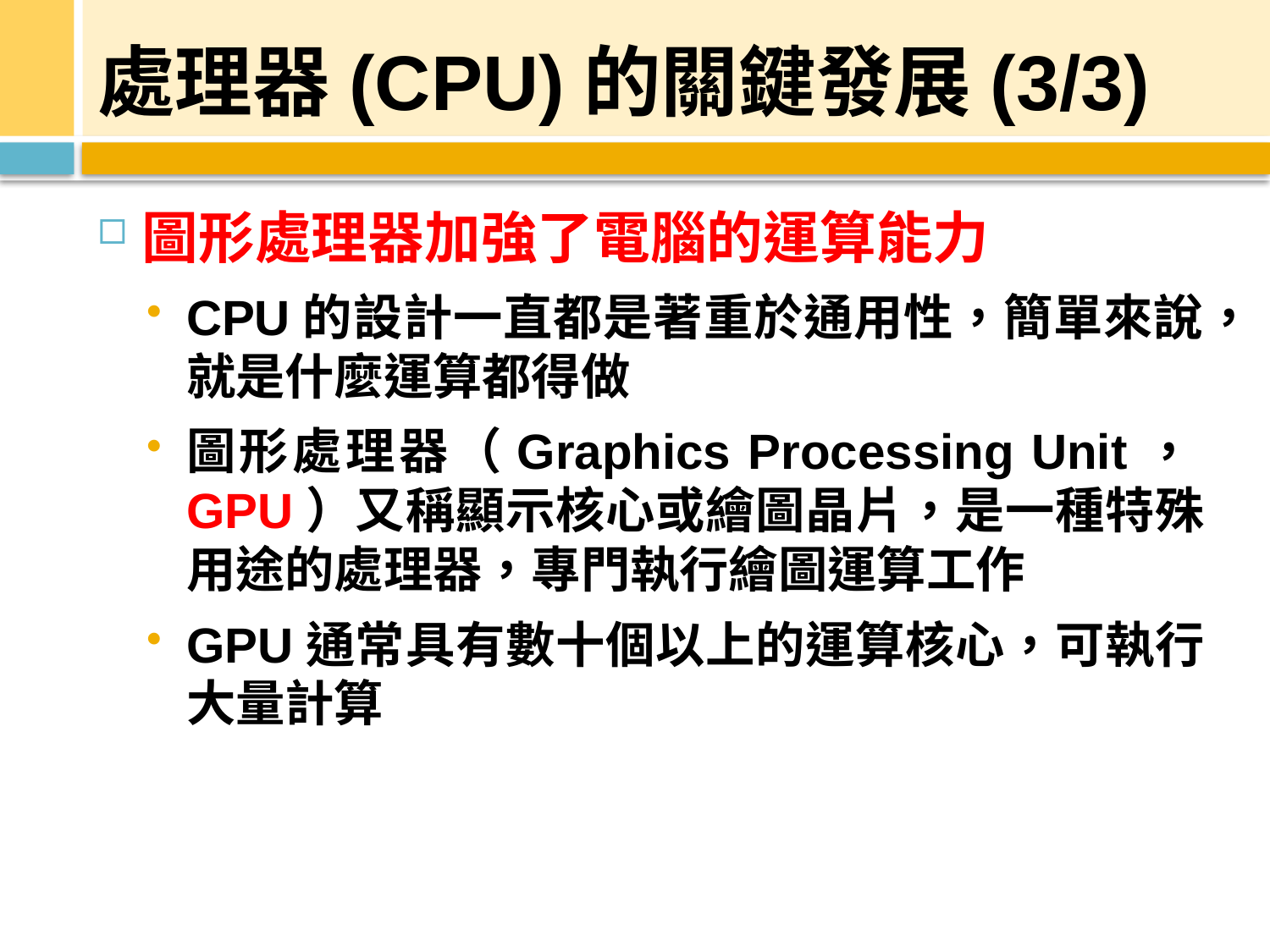

# 處理器(CPU)的關鍵發展(3/3)
圖形處理器加強了電腦的運算能力
CPU的設計一直都是著重於通用性，簡單來說，就是什麼運算都得做
圖形處理器（Graphics Processing Unit，GPU）又稱顯示核心或繪圖晶片，是一種特殊用途的處理器，專門執行繪圖運算工作
GPU通常具有數十個以上的運算核心，可執行大量計算